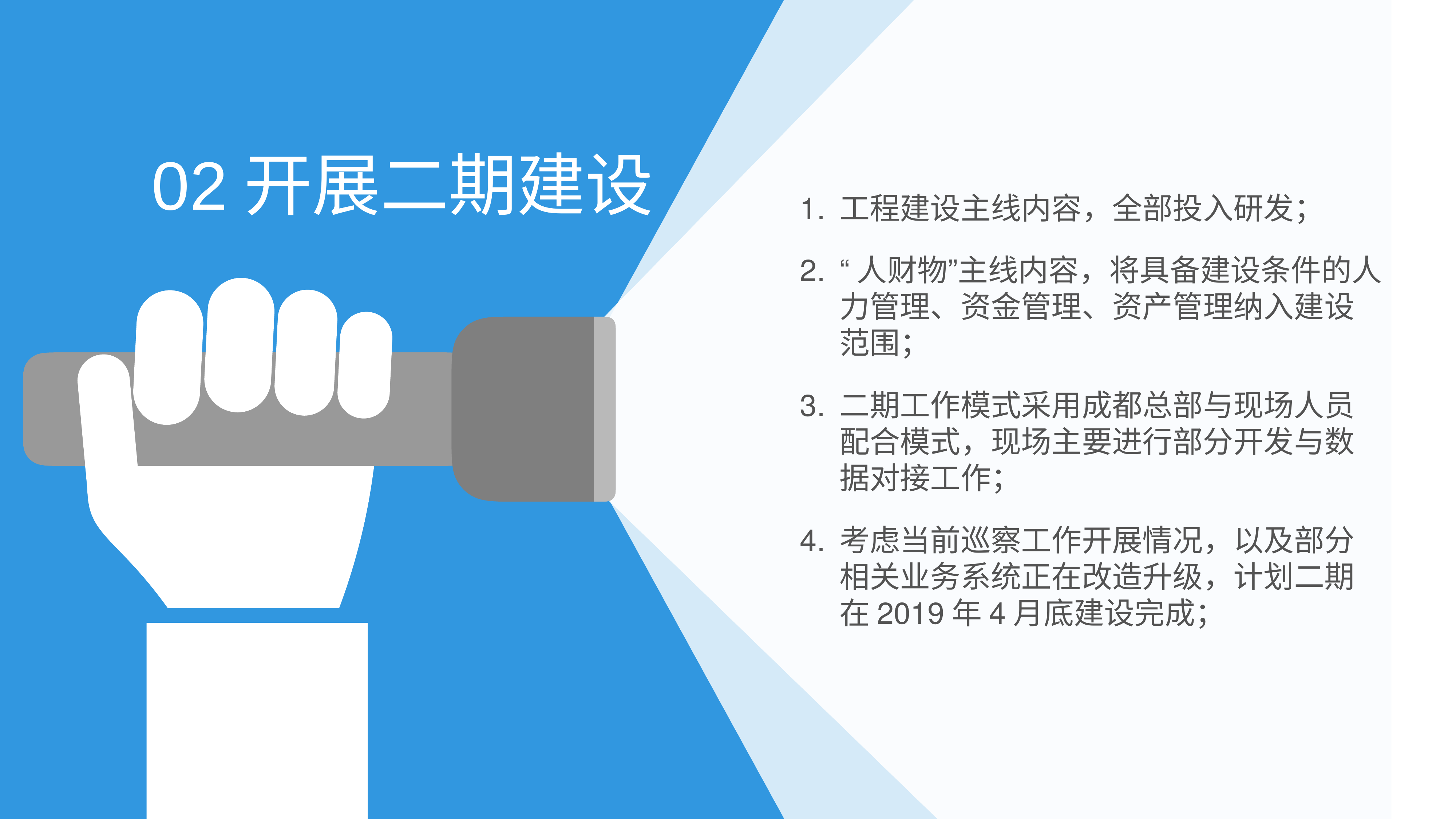

02开展二期建设
工程建设主线内容，全部投入研发；
“人财物”主线内容，将具备建设条件的人力管理、资金管理、资产管理纳入建设范围；
二期工作模式采用成都总部与现场人员配合模式，现场主要进行部分开发与数据对接工作；
考虑当前巡察工作开展情况，以及部分相关业务系统正在改造升级，计划二期在2019年4月底建设完成；
116